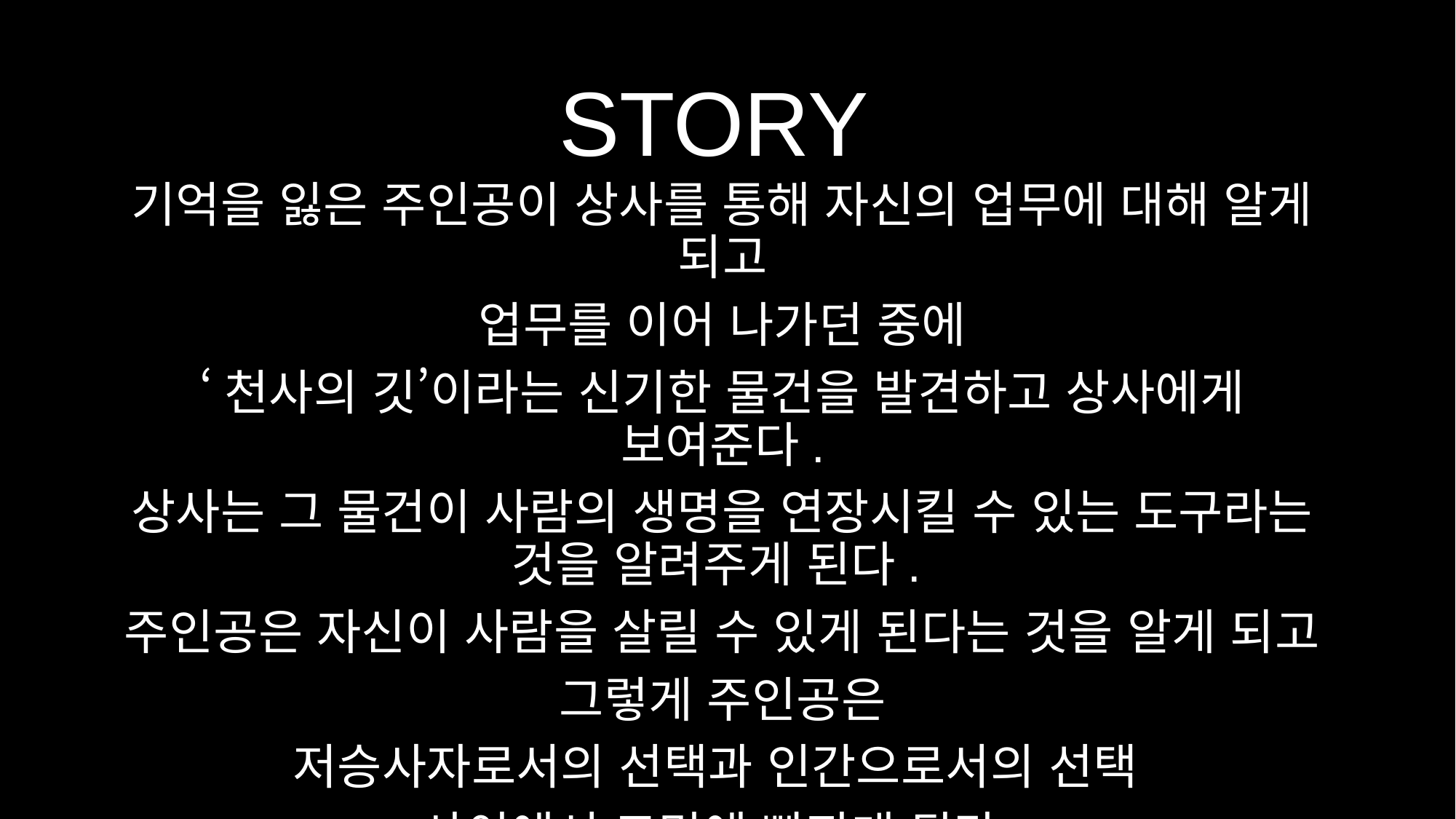

STORY
기억을 잃은 주인공이 상사를 통해 자신의 업무에 대해 알게 되고
업무를 이어 나가던 중에
‘천사의 깃’이라는 신기한 물건을 발견하고 상사에게 보여준다.
상사는 그 물건이 사람의 생명을 연장시킬 수 있는 도구라는 것을 알려주게 된다.
주인공은 자신이 사람을 살릴 수 있게 된다는 것을 알게 되고
그렇게 주인공은
저승사자로서의 선택과 인간으로서의 선택
사이에서 고민에 빠지게 된다.